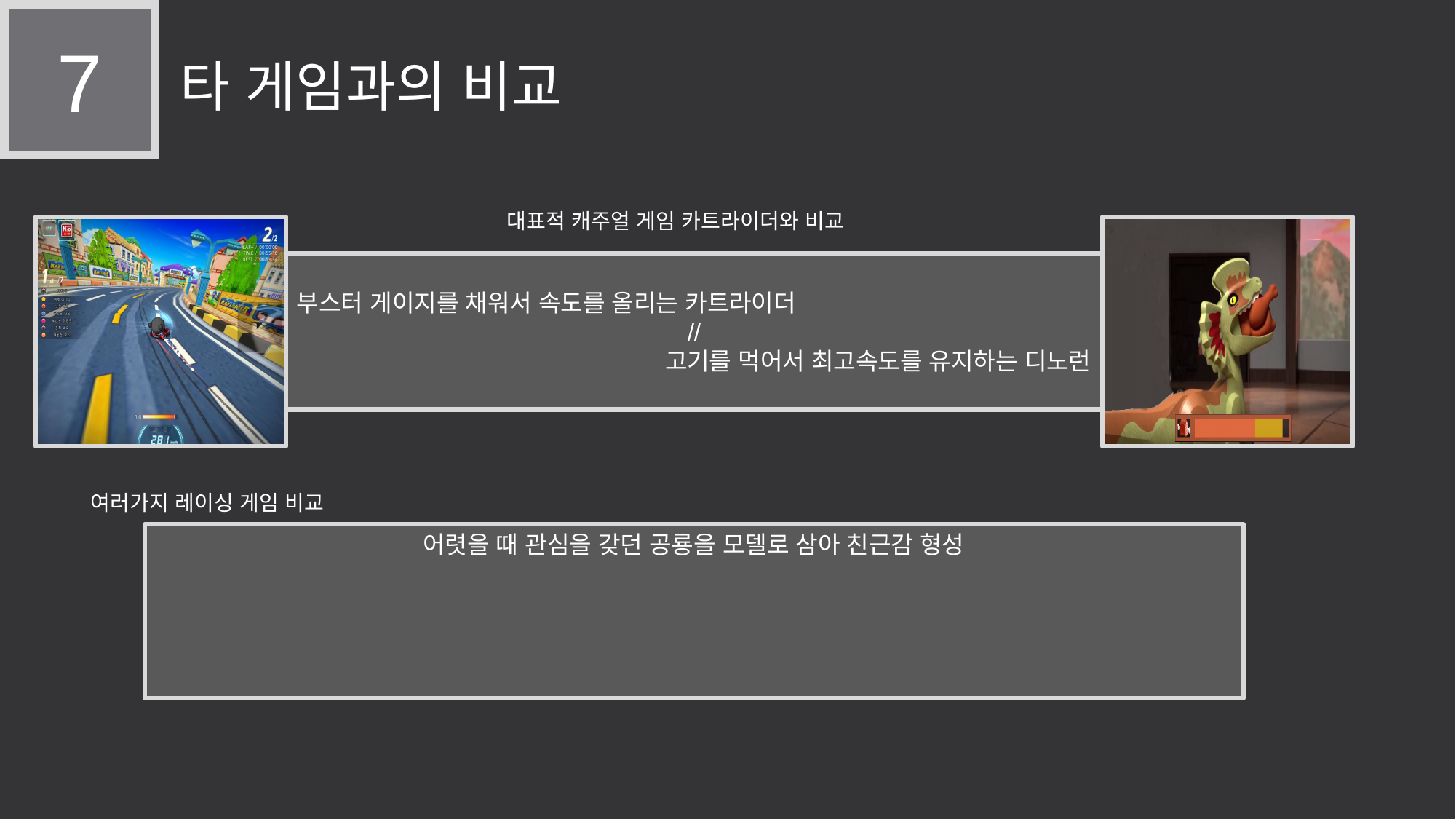

7
타 게임과의 비교
대표적 캐주얼 게임 카트라이더와 비교

부스터 게이지를 채워서 속도를 올리는 카트라이더
//
고기를 먹어서 최고속도를 유지하는 디노런
여러가지 레이싱 게임 비교
어렷을 때 관심을 갖던 공룡을 모델로 삼아 친근감 형성